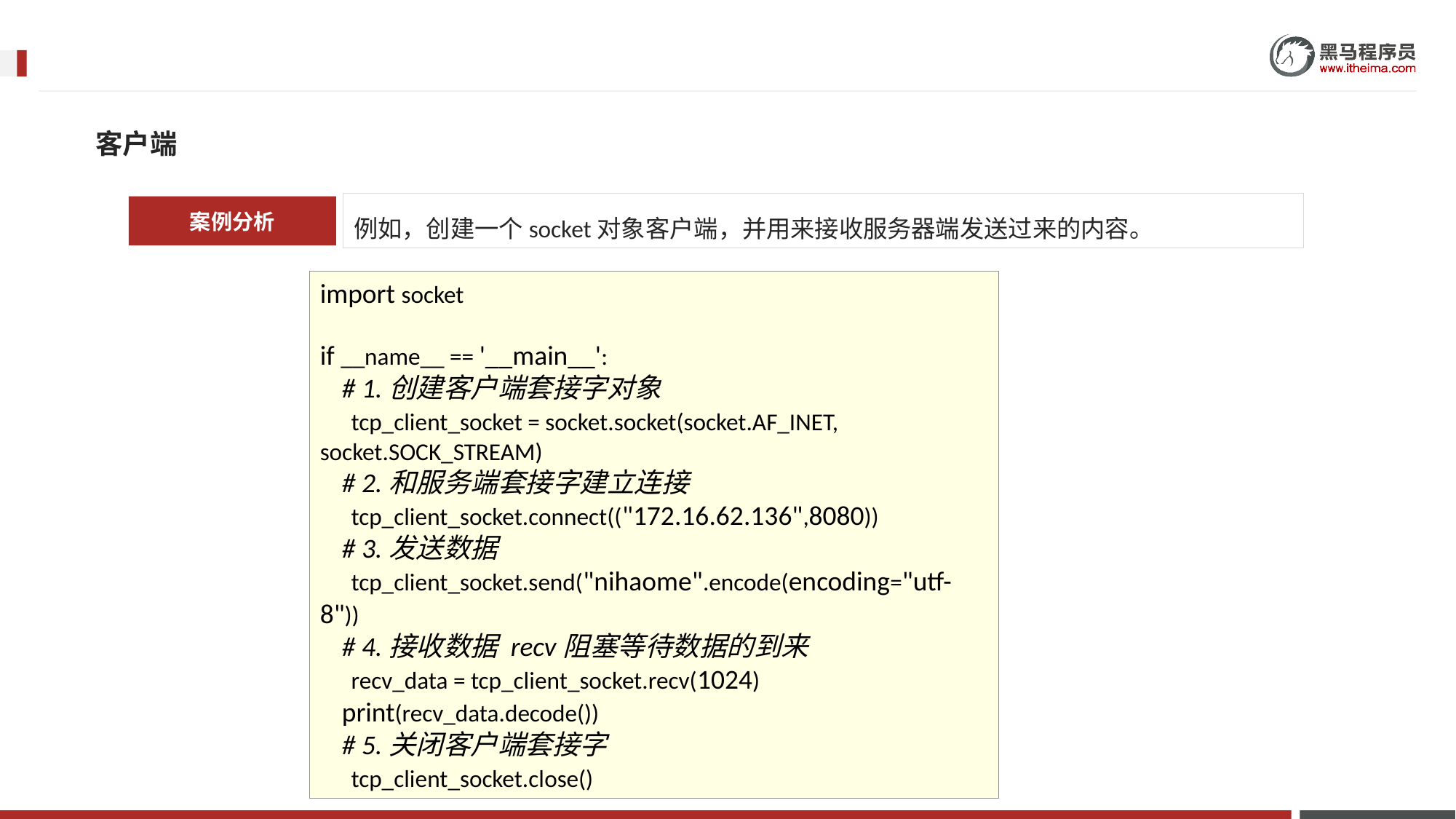

客户端
例如，创建一个socket对象客户端，并用来接收服务器端发送过来的内容。
案例分析
import socket
if __name__ == '__main__':
    # 1.创建客户端套接字对象
    tcp_client_socket = socket.socket(socket.AF_INET, socket.SOCK_STREAM)
    # 2.和服务端套接字建立连接
    tcp_client_socket.connect(("172.16.62.136",8080))
    # 3.发送数据
    tcp_client_socket.send("nihaome".encode(encoding="utf-8"))
    # 4.接收数据 recv阻塞等待数据的到来
    recv_data = tcp_client_socket.recv(1024)
    print(recv_data.decode())
    # 5.关闭客户端套接字
    tcp_client_socket.close()